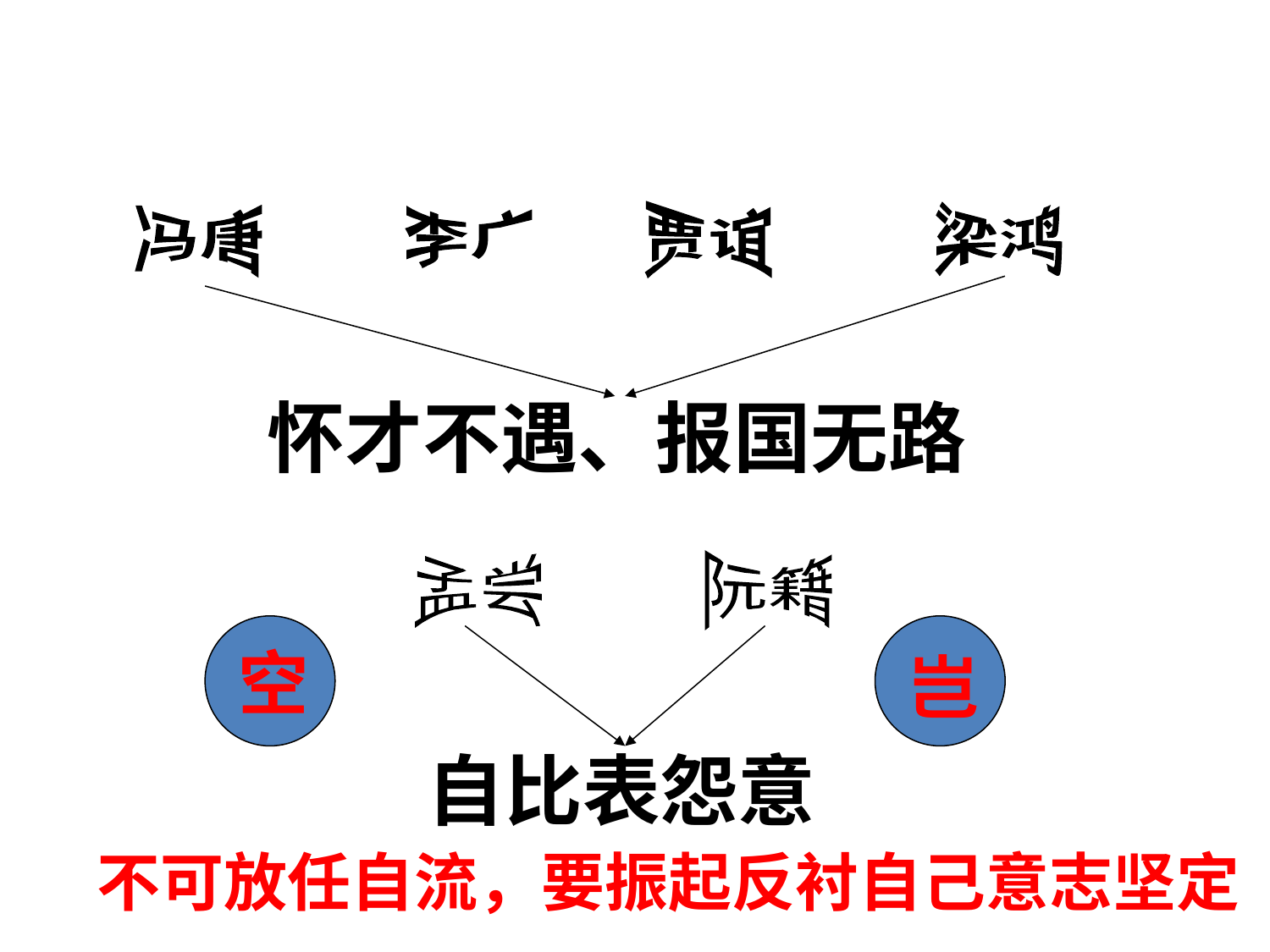

冯唐
李广
贾谊
梁鸿

怀才不遇、报国无路
孟尝
阮籍

空

岂

自比表怨意
不可放任自流，要振起反衬自己意志坚定